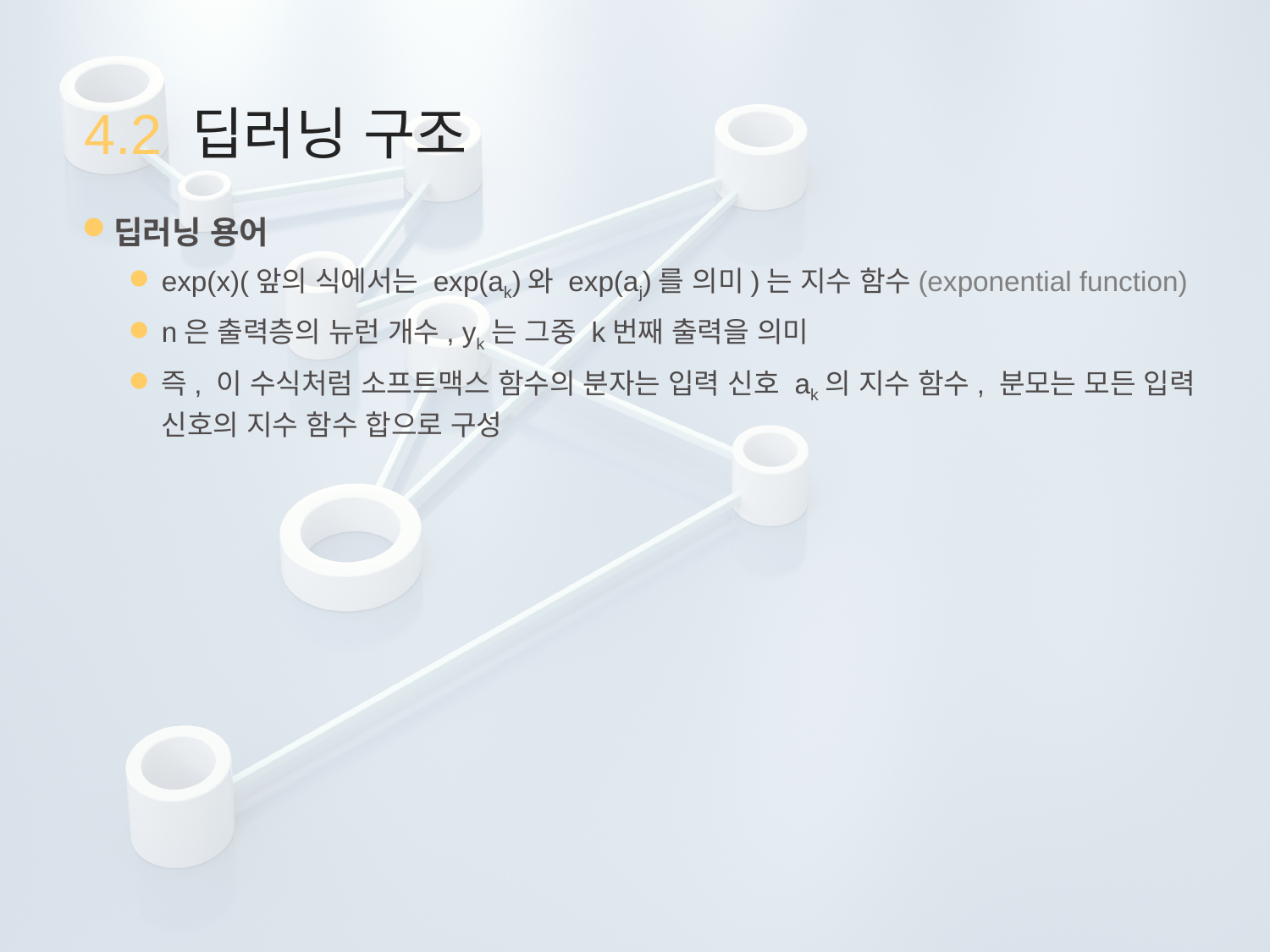

# 4.2 딥러닝 구조
딥러닝 용어
exp(x)(앞의 식에서는 exp(ak)와 exp(aj)를 의미)는 지수 함수(exponential function)
n은 출력층의 뉴런 개수, yk는 그중 k번째 출력을 의미
즉, 이 수식처럼 소프트맥스 함수의 분자는 입력 신호 ak의 지수 함수, 분모는 모든 입력 신호의 지수 함수 합으로 구성